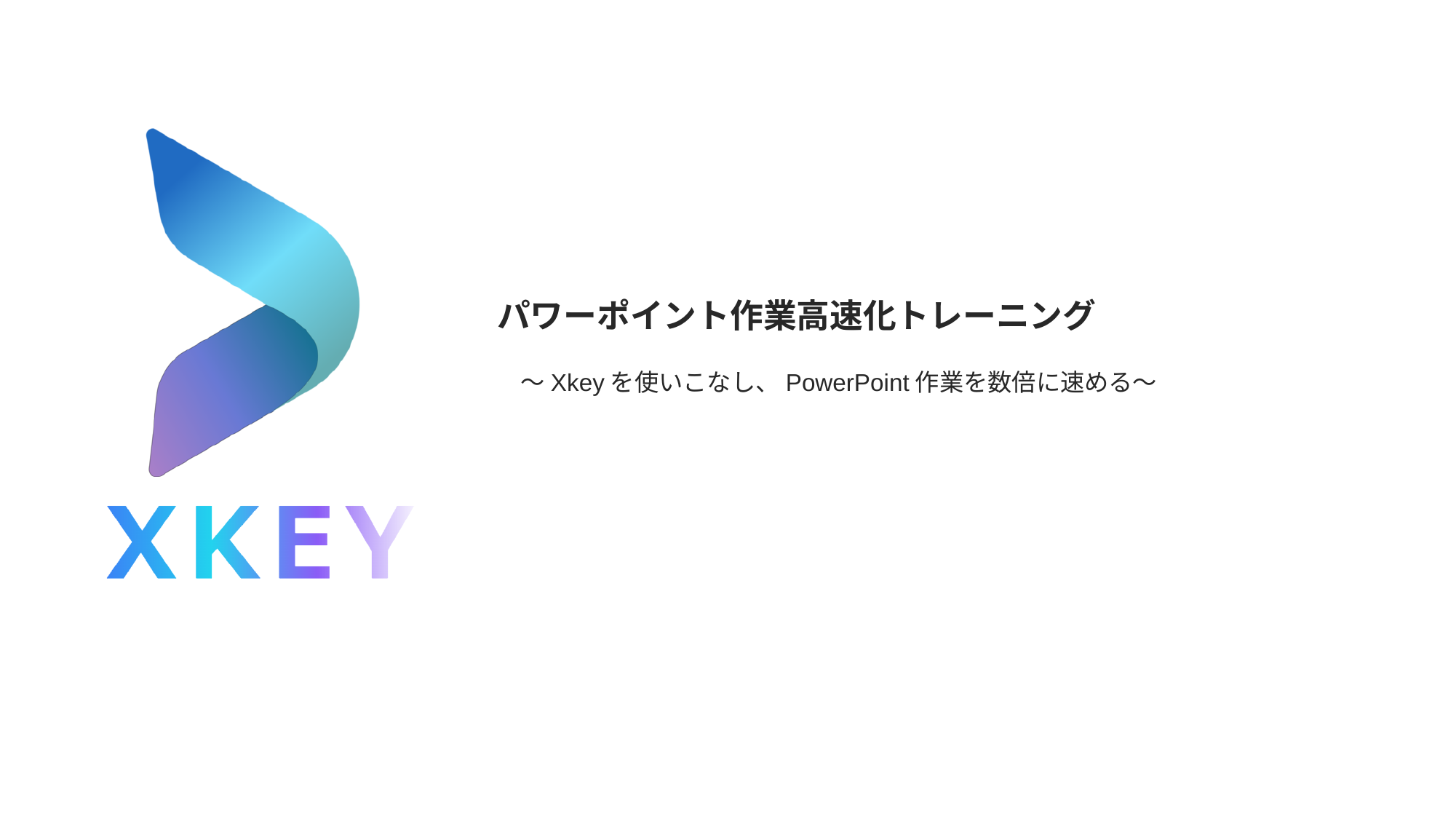

# パワーポイント作業高速化トレーニング
～Xkeyを使いこなし、PowerPoint作業を数倍に速める～